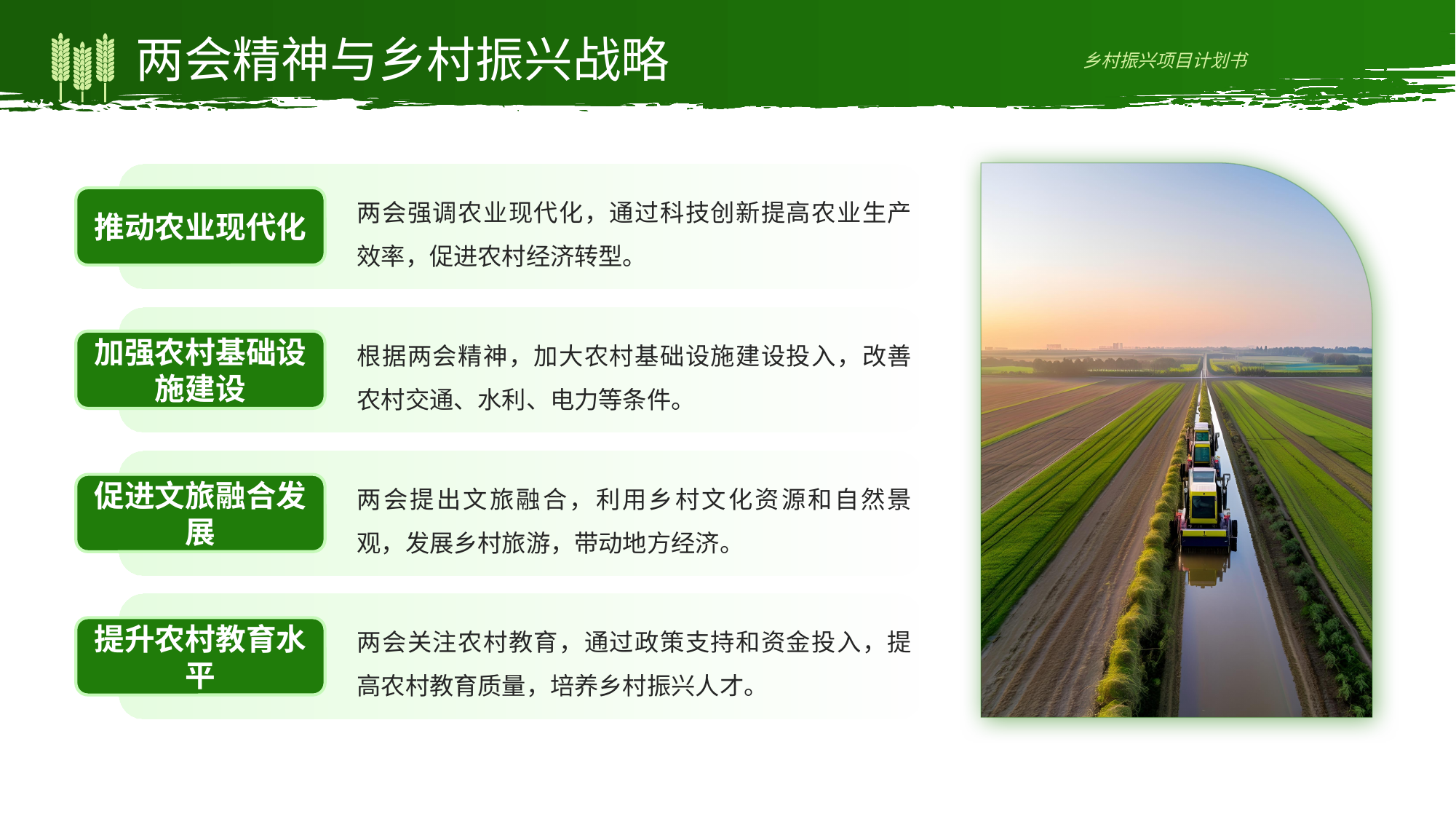

两会精神与乡村振兴战略

两会强调农业现代化，通过科技创新提高农业生产效率，促进农村经济转型。
推动农业现代化

根据两会精神，加大农村基础设施建设投入，改善农村交通、水利、电力等条件。
加强农村基础设施建设

两会提出文旅融合，利用乡村文化资源和自然景观，发展乡村旅游，带动地方经济。
促进文旅融合发展

两会关注农村教育，通过政策支持和资金投入，提高农村教育质量，培养乡村振兴人才。
提升农村教育水平